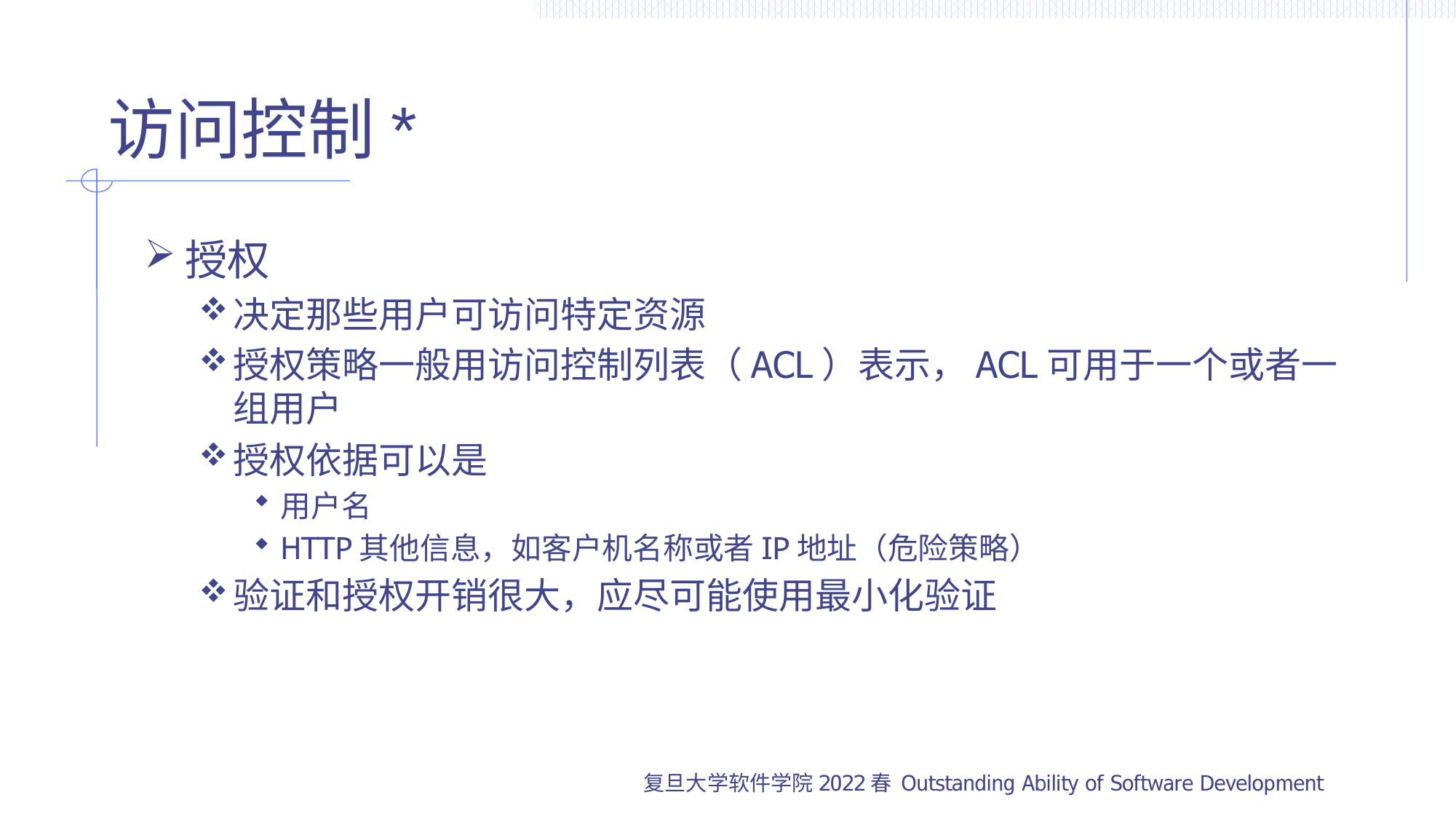

# 访问控制*
授权
决定那些用户可访问特定资源
授权策略一般用访问控制列表（ACL）表示，ACL可用于一个或者一组用户
授权依据可以是
用户名
HTTP其他信息，如客户机名称或者IP地址（危险策略）
验证和授权开销很大，应尽可能使用最小化验证